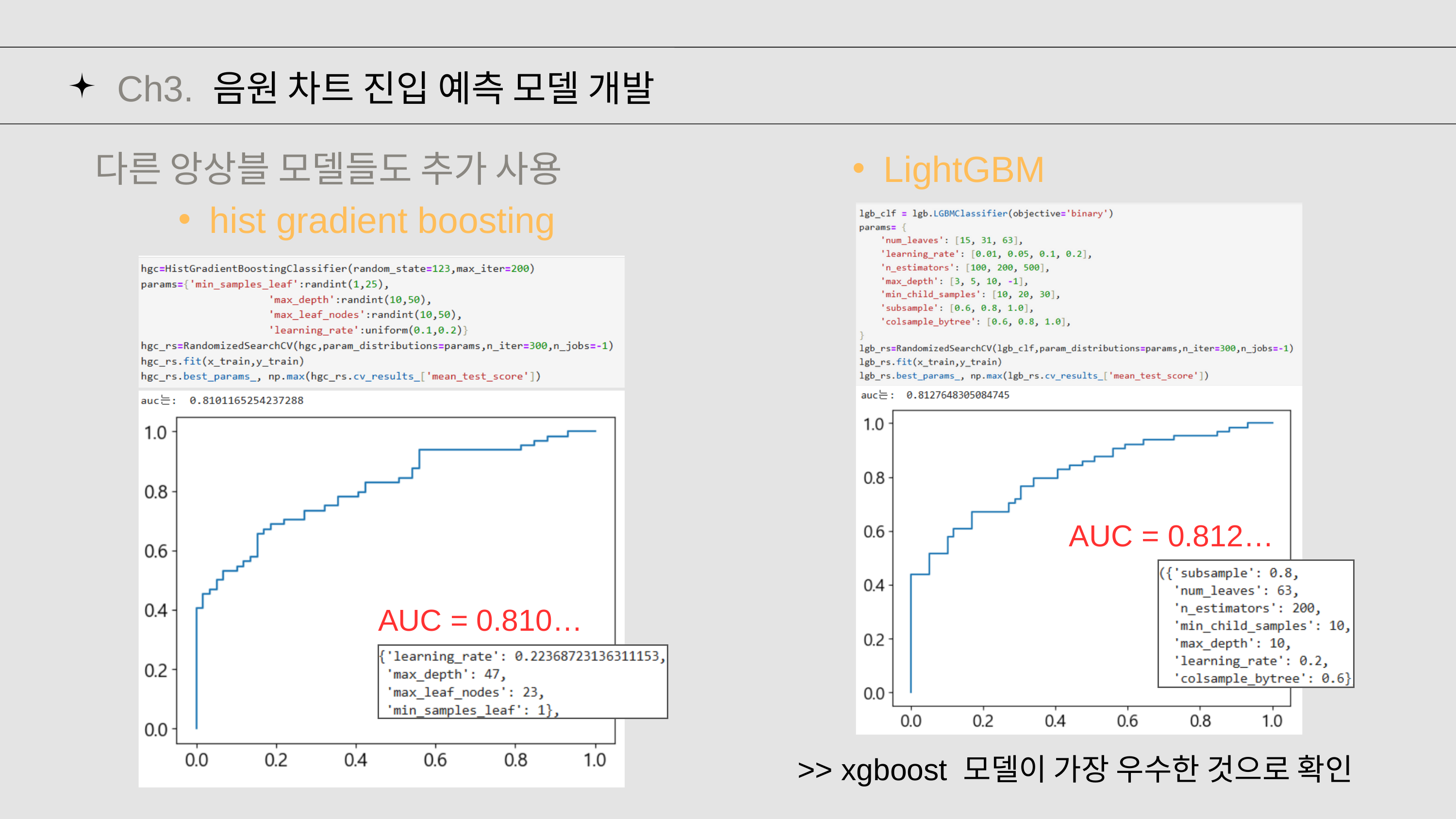

Ch3. 음원 차트 진입 예측 모델 개발

다른 앙상블 모델들도 추가 사용
LightGBM
hist gradient boosting

AUC = 0.812…

AUC = 0.810…

>> xgboost 모델이 가장 우수한 것으로 확인